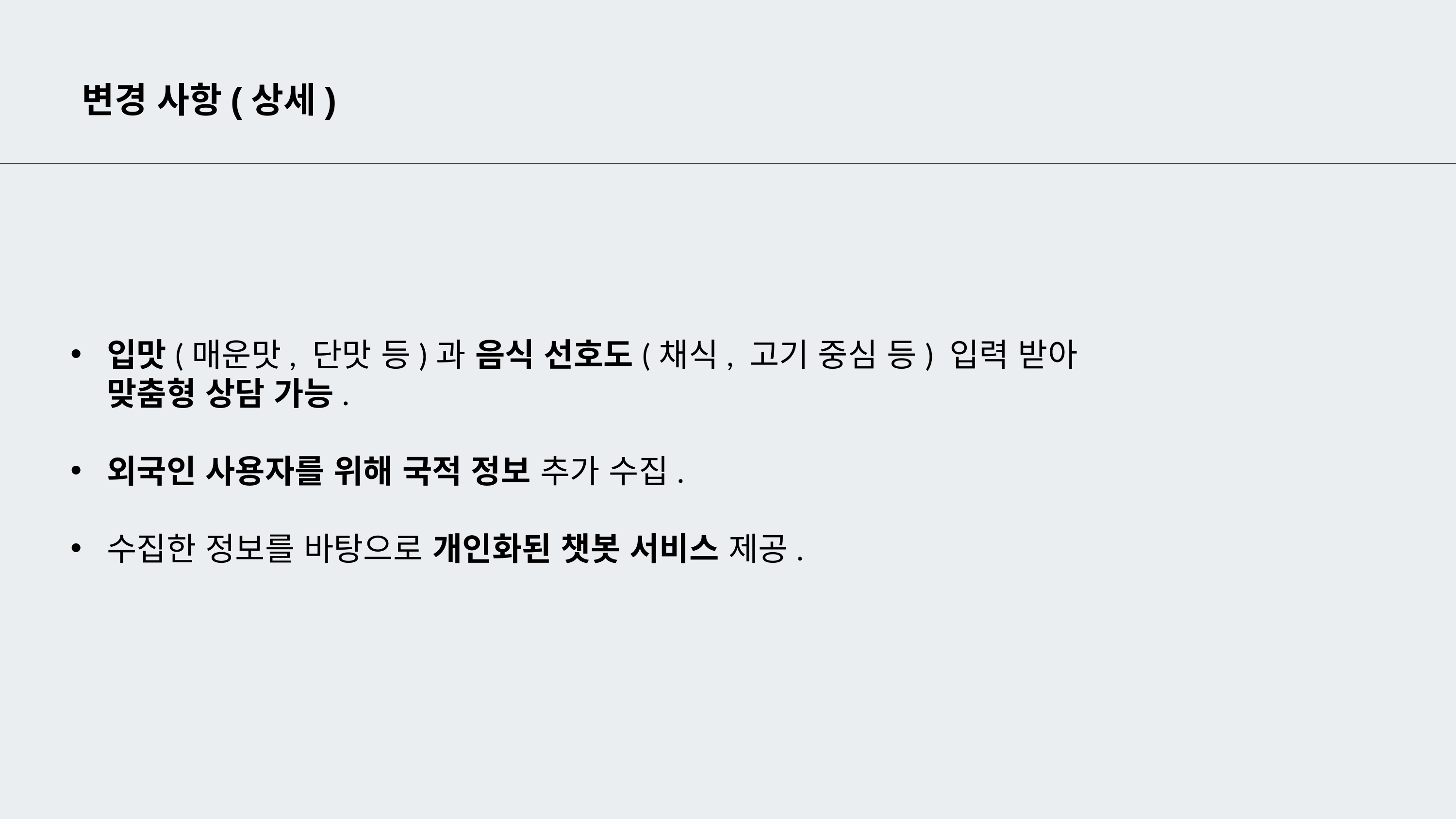

변경 사항(상세)

입맛(매운맛, 단맛 등)과 음식 선호도(채식, 고기 중심 등) 입력 받아 맞춤형 상담 가능.

외국인 사용자를 위해 국적 정보 추가 수집.

수집한 정보를 바탕으로 개인화된 챗봇 서비스 제공.